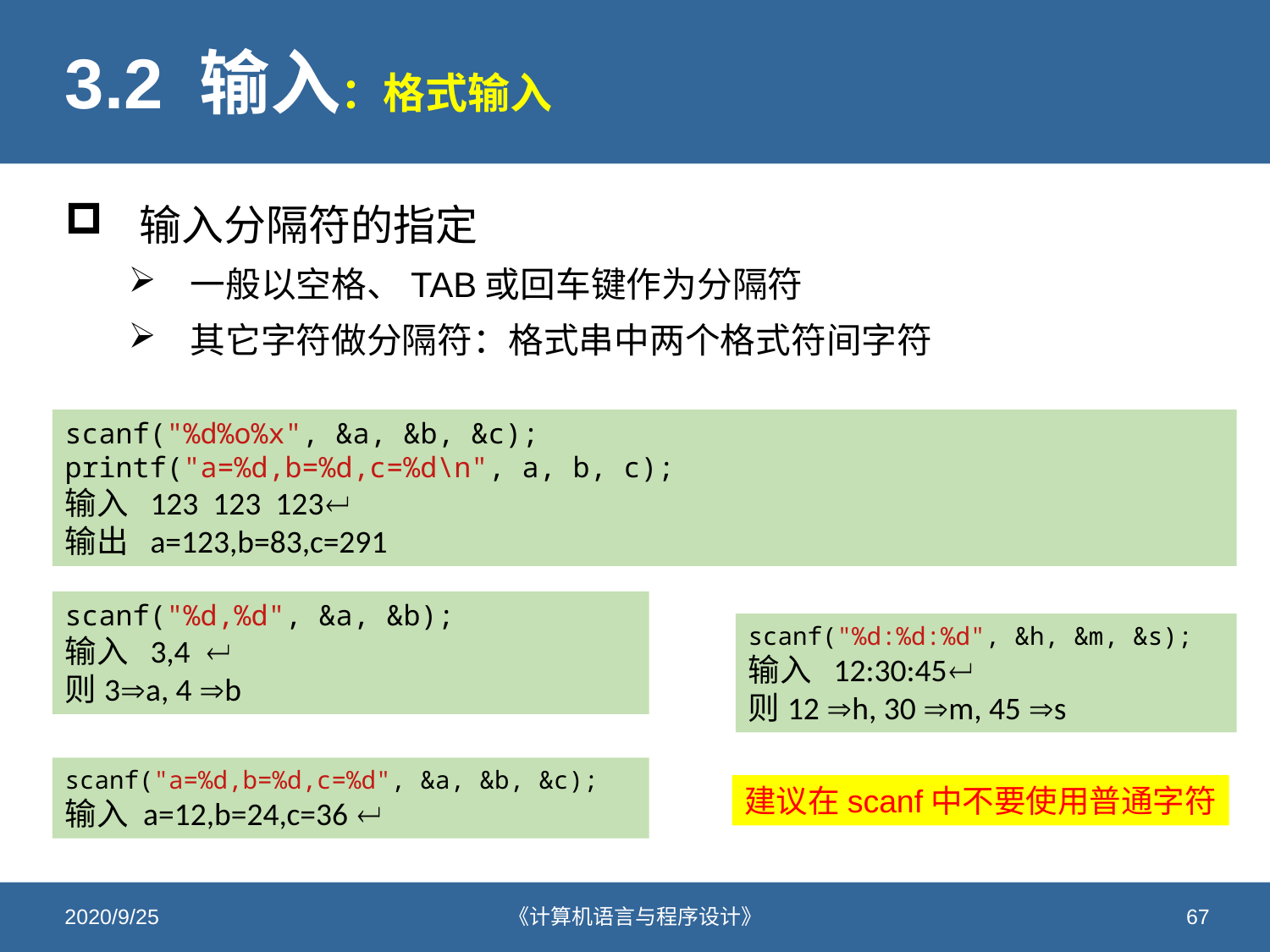

# 3.2 输入：格式输入
输入分隔符的指定
一般以空格、TAB或回车键作为分隔符
其它字符做分隔符：格式串中两个格式符间字符

scanf("%d%o%x", &a, &b, &c);
printf("a=%d,b=%d,c=%d\n", a, b, c);
输入  123  123  123↵
输出  a=123,b=83,c=291
scanf("%d,%d", &a, &b);
输入  3,4  ↵
则3⇒a, 4 ⇒b
scanf("%d:%d:%d", &h, &m, &s);
输入  12:30:45↵
则12 ⇒h, 30 ⇒m, 45 ⇒s
scanf("a=%d,b=%d,c=%d", &a, &b, &c);
输入 a=12,b=24,c=36 ↵
建议在scanf中不要使用普通字符
2020/9/25
《计算机语言与程序设计》
67